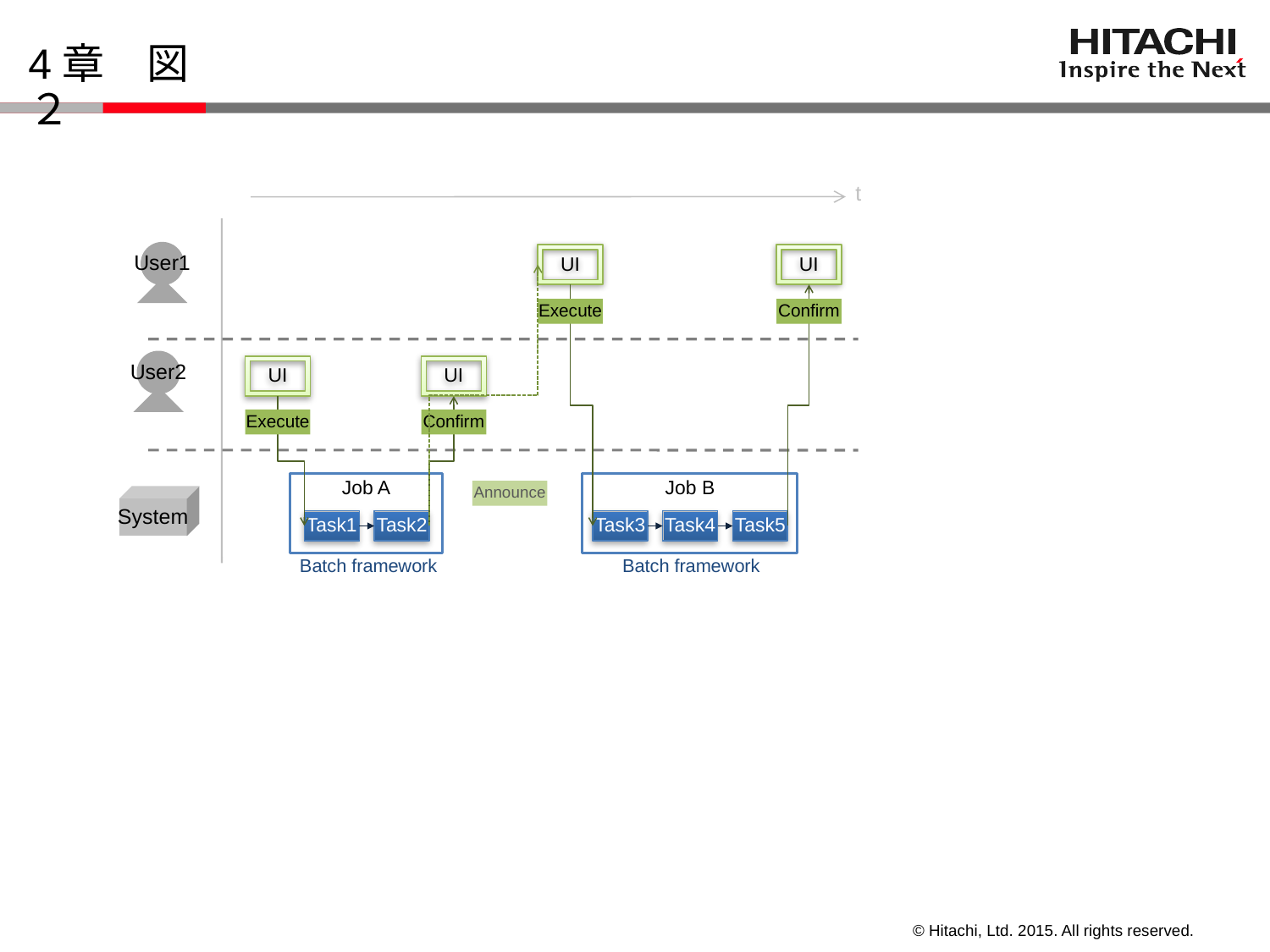

# 4章　図２
t

User1

UI
UI
Execute
Confirm

User2

UI
UI
Execute
Confirm

Job A
Job B
Announce
System
Task1
Task2
Task3
Task4
Task5
Batch framework
Batch framework
- Legend -

V0
Cycle1, 2
Cycle3
Cycle4
UIのJS化

Monthly-
planning
HQ
Login
Local
Plant
Daily-
Planning
OCF Check
Daily-
Scheduling
Parts
Ordering
Production
Prediction
Login
Notification
ASN(Given)